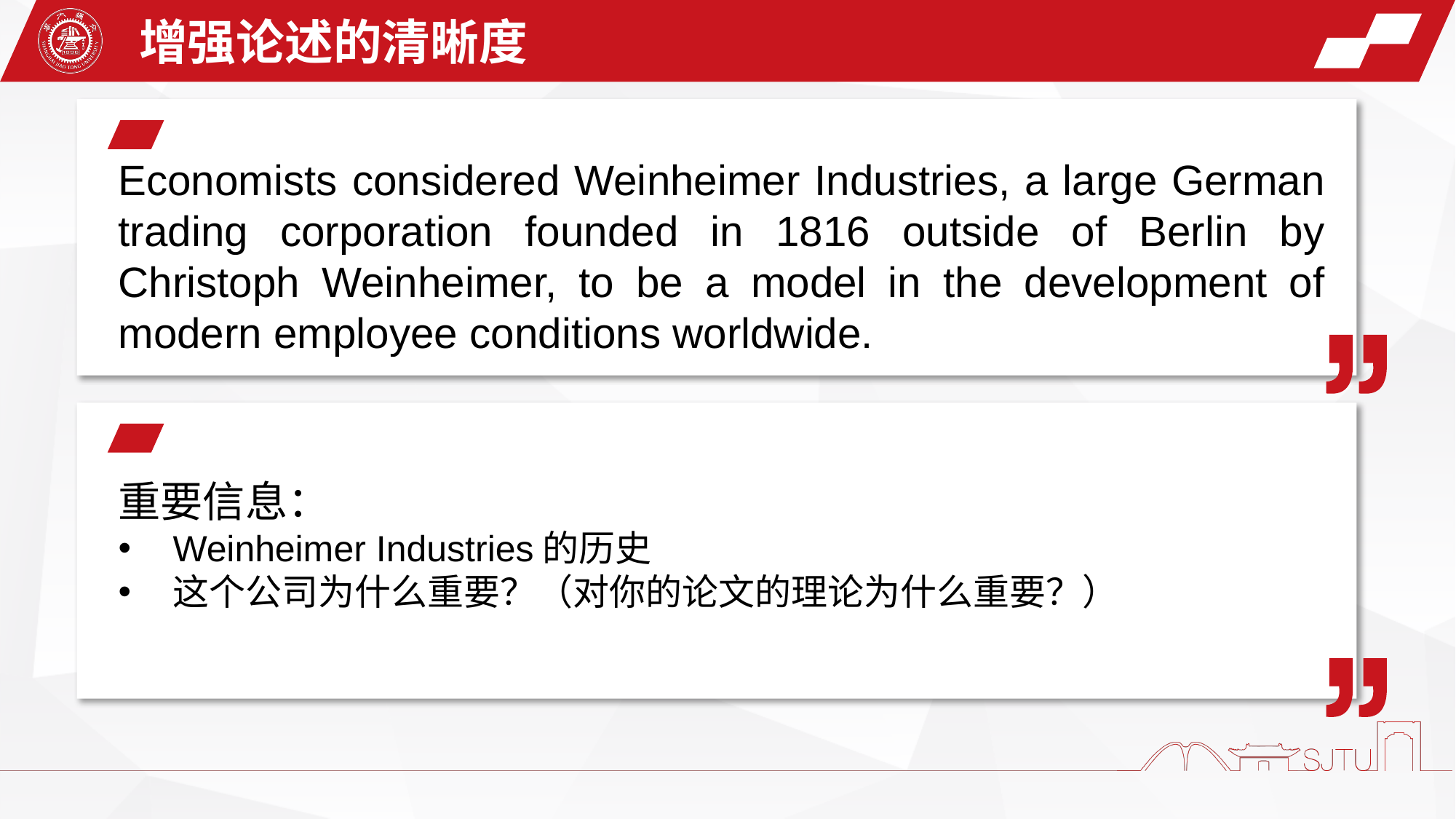

增强论述的清晰度

Economists considered Weinheimer Industries, a large German trading corporation founded in 1816 outside of Berlin by Christoph Weinheimer, to be a model in the development of modern employee conditions worldwide.

重要信息：
Weinheimer Industries的历史
这个公司为什么重要？（对你的论文的理论为什么重要？）